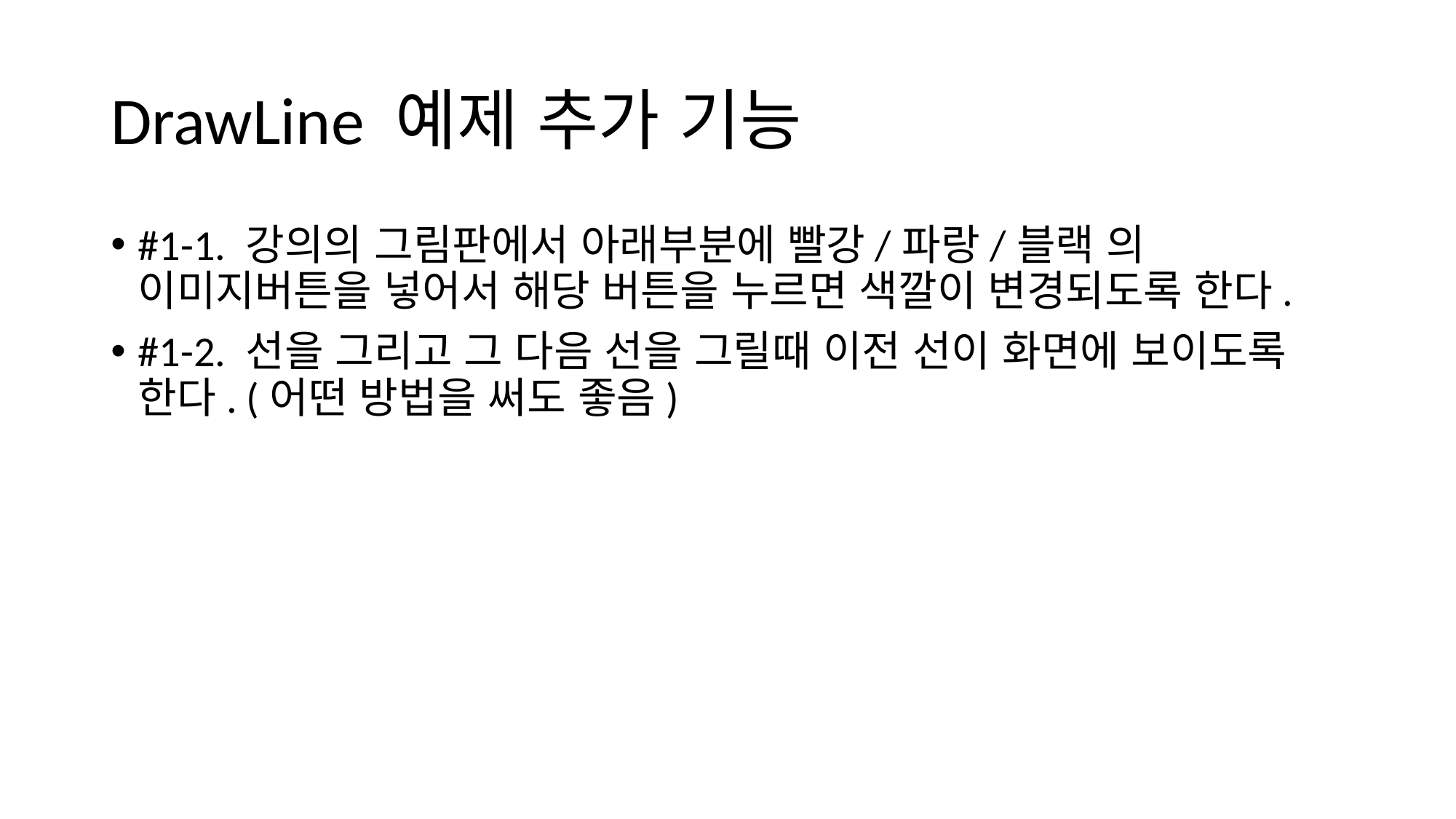

# DrawLine 예제 추가 기능
#1-1. 강의의 그림판에서 아래부분에 빨강/파랑/블랙 의 이미지버튼을 넣어서 해당 버튼을 누르면 색깔이 변경되도록 한다.
#1-2. 선을 그리고 그 다음 선을 그릴때 이전 선이 화면에 보이도록 한다. (어떤 방법을 써도 좋음)